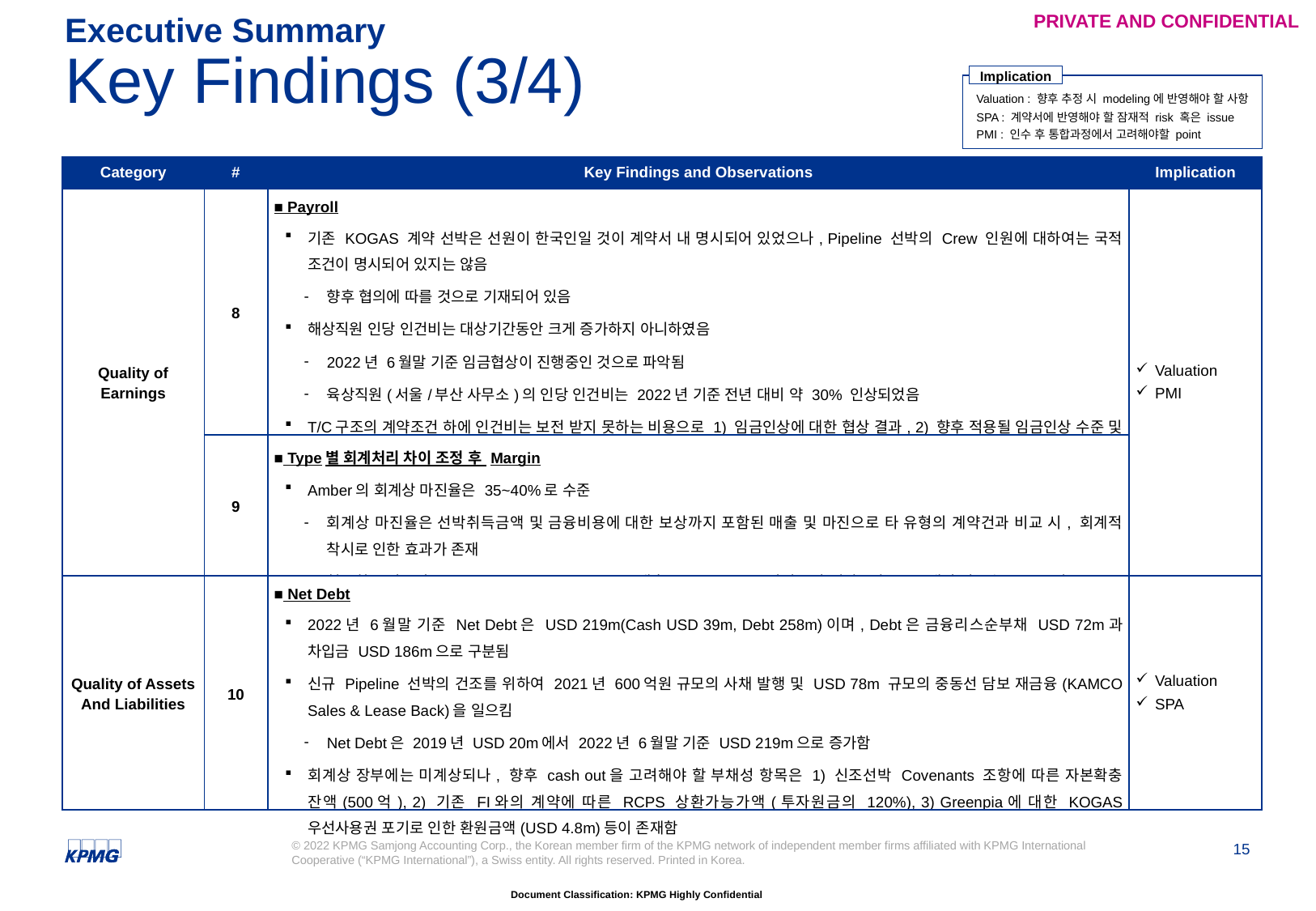

Executive Summary
Key Findings (3/4)
Implication

Valuation : 향후 추정 시 modeling에 반영해야 할 사항
SPA : 계약서에 반영해야 할 잠재적 risk 혹은 issue
PMI : 인수 후 통합과정에서 고려해야할 point
| Category | # | Key Findings and Observations | Implication |
| --- | --- | --- | --- |
| Quality of Earnings | 8 | ■ Payroll 기존 KOGAS 계약 선박은 선원이 한국인일 것이 계약서 내 명시되어 있었으나, Pipeline 선박의 Crew 인원에 대하여는 국적 조건이 명시되어 있지는 않음 향후 협의에 따를 것으로 기재되어 있음 해상직원 인당 인건비는 대상기간동안 크게 증가하지 아니하였음 2022년 6월말 기준 임금협상이 진행중인 것으로 파악됨 육상직원(서울/부산 사무소)의 인당 인건비는 2022년 기준 전년 대비 약 30% 인상되었음 T/C구조의 계약조건 하에 인건비는 보전 받지 못하는 비용으로 1) 임금인상에 대한 협상 결과, 2) 향후 적용될 임금인상 수준 및 시기 등이 선박별 항차 수익성에 큰 영향을 끼칠 것으로 예상 | Valuation PMI |
|  | 9 | ■ Type별 회계처리 차이 조정 후 Margin Amber의 회계상 마진율은 35~40%로 수준 회계상 마진율은 선박취득금액 및 금융비용에 대한 보상까지 포함된 매출 및 마진으로 타 유형의 계약건과 비교 시, 회계적 착시로 인한 효과가 존재 현금회수 기준의 Cash conversion ratio(FCFE/매출)은 14% 수준이며, 타 선박(약 8%) 대비 다소 높은 수준임 |  |
| Quality of Assets And Liabilities | 10 | ■ Net Debt 2022년 6월말 기준 Net Debt은 USD 219m(Cash USD 39m, Debt 258m)이며, Debt은 금융리스순부채 USD 72m과 차입금 USD 186m으로 구분됨 신규 Pipeline 선박의 건조를 위하여 2021년 600억원 규모의 사채 발행 및 USD 78m 규모의 중동선 담보 재금융(KAMCO Sales & Lease Back)을 일으킴 Net Debt은 2019년 USD 20m에서 2022년 6월말 기준 USD 219m으로 증가함 회계상 장부에는 미계상되나, 향후 cash out을 고려해야 할 부채성 항목은 1) 신조선박 Covenants 조항에 따른 자본확충 잔액(500억), 2) 기존 FI와의 계약에 따른 RCPS 상환가능가액(투자원금의 120%), 3) Greenpia에 대한 KOGAS 우선사용권 포기로 인한 환원금액(USD 4.8m)등이 존재함 | Valuation SPA |